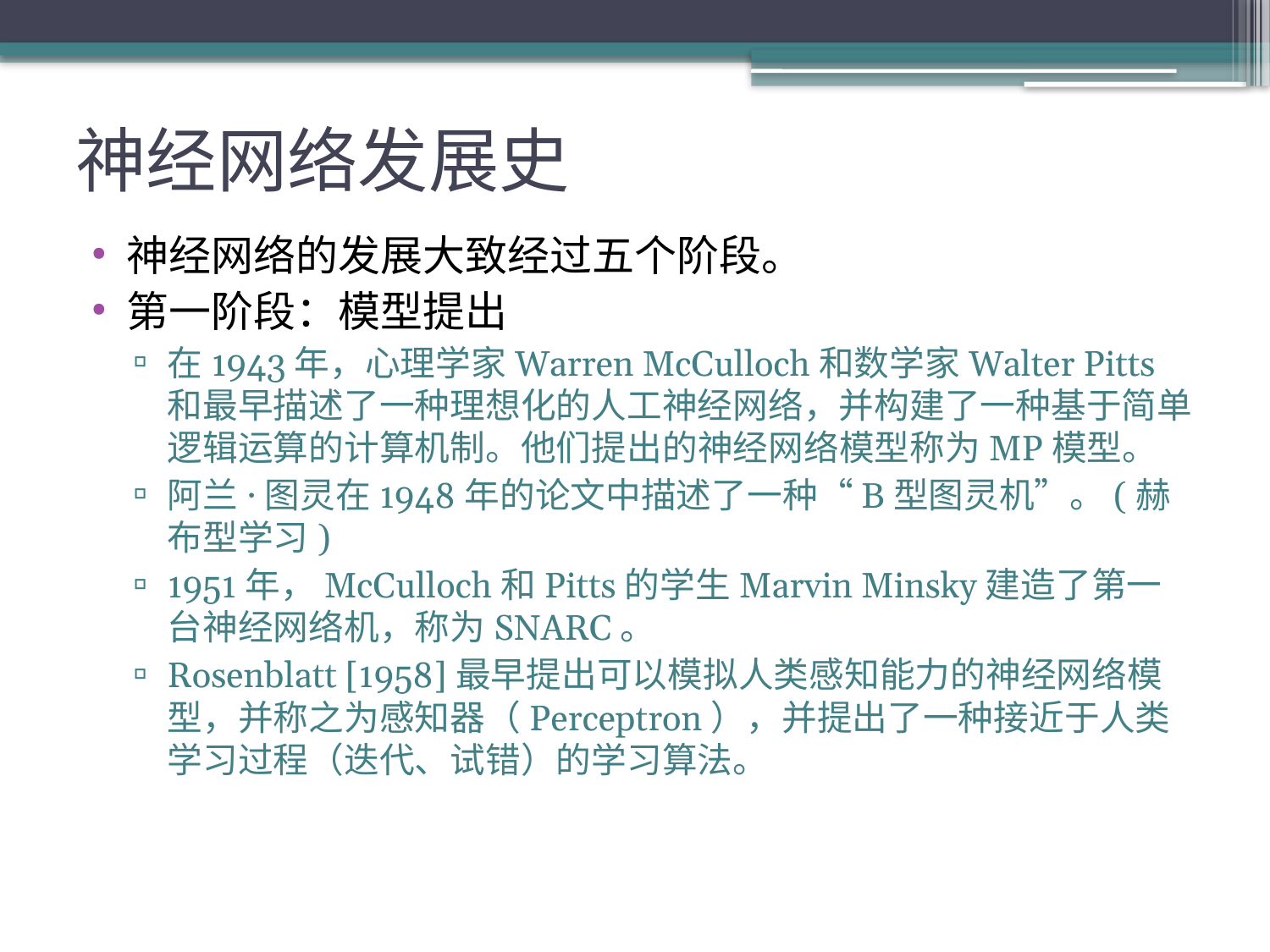

# 神经网络发展史
神经网络的发展大致经过五个阶段。
第一阶段：模型提出
在1943年，心理学家Warren McCulloch和数学家Walter Pitts和最早描述了一种理想化的人工神经网络，并构建了一种基于简单逻辑运算的计算机制。他们提出的神经网络模型称为MP模型。
阿兰·图灵在1948年的论文中描述了一种“B型图灵机”。(赫布型学习)
1951年，McCulloch和Pitts的学生Marvin Minsky建造了第一台神经网络机，称为SNARC。
Rosenblatt [1958]最早提出可以模拟人类感知能力的神经网络模型，并称之为感知器（Perceptron），并提出了一种接近于人类学习过程（迭代、试错）的学习算法。